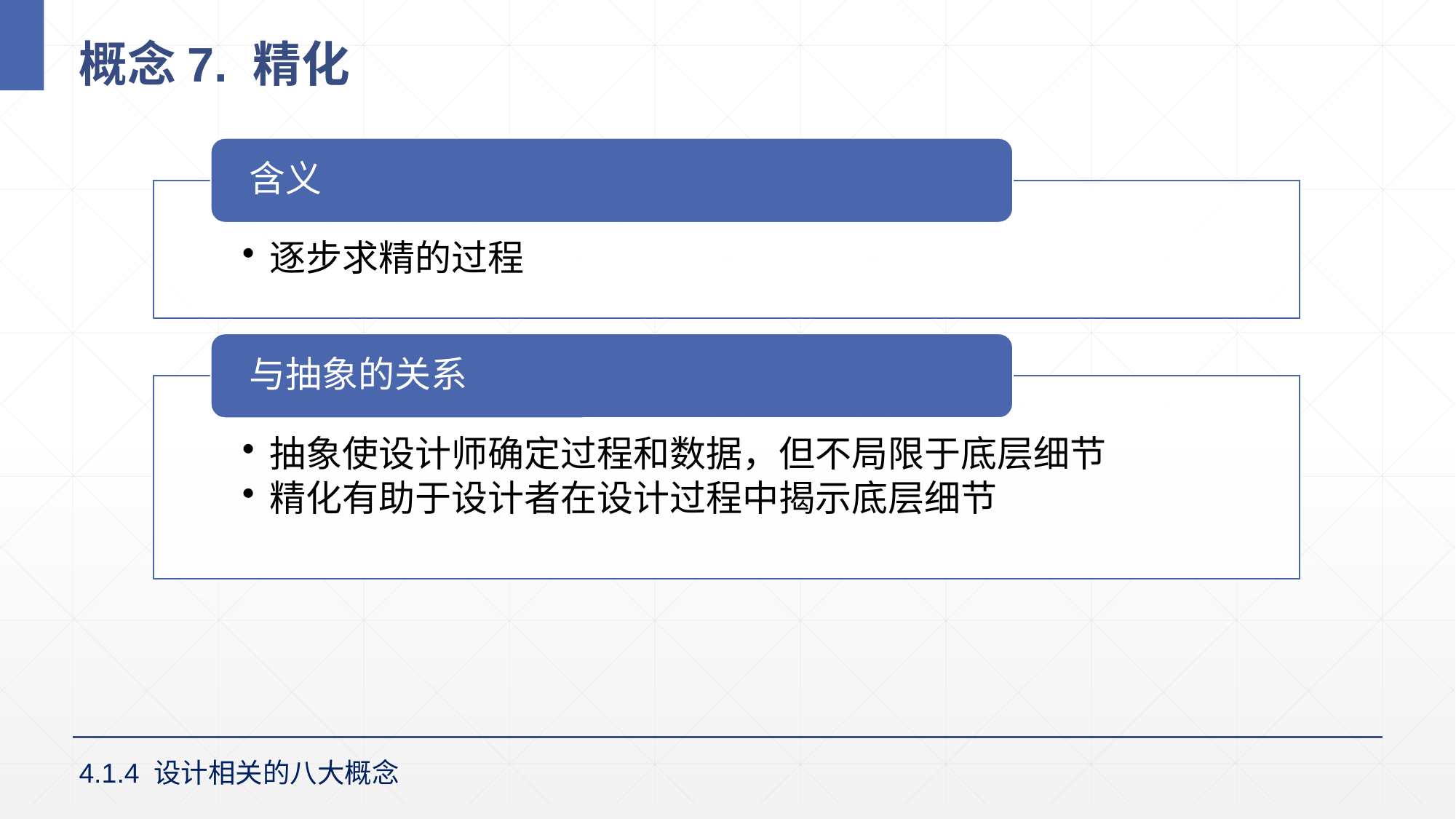

# 概念7. 精化
逐步求精的过程
含义
抽象使设计师确定过程和数据，但不局限于底层细节
精化有助于设计者在设计过程中揭示底层细节
与抽象的关系
4.1.4 设计相关的八大概念